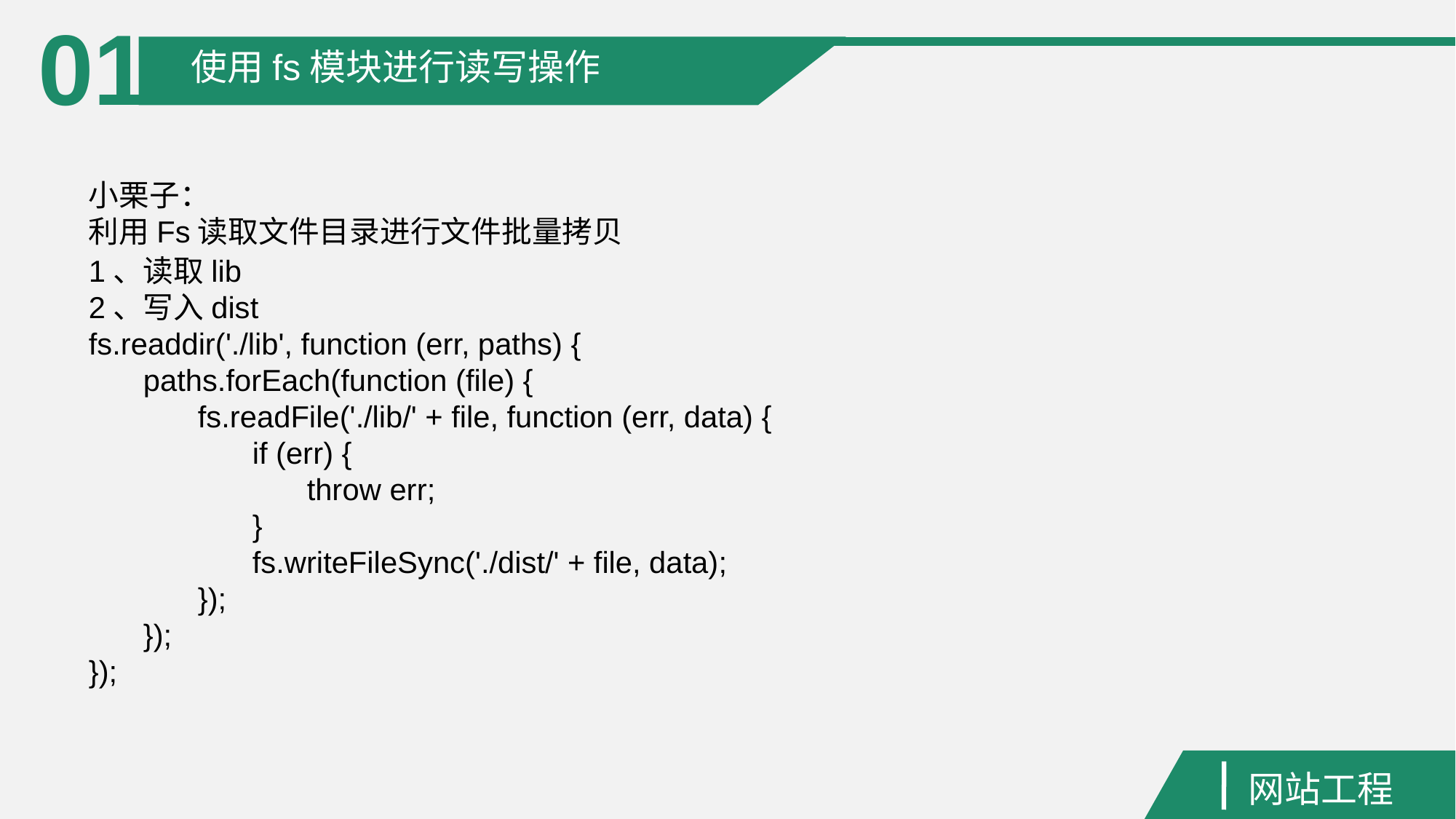

01
使用fs模块进行读写操作
小栗子：
利用Fs读取文件目录进行文件批量拷贝
1、读取lib
2、写入dist
fs.readdir('./lib', function (err, paths) {
paths.forEach(function (file) {
fs.readFile('./lib/' + file, function (err, data) {
if (err) {
throw err;
}
fs.writeFileSync('./dist/' + file, data);
});
});
});